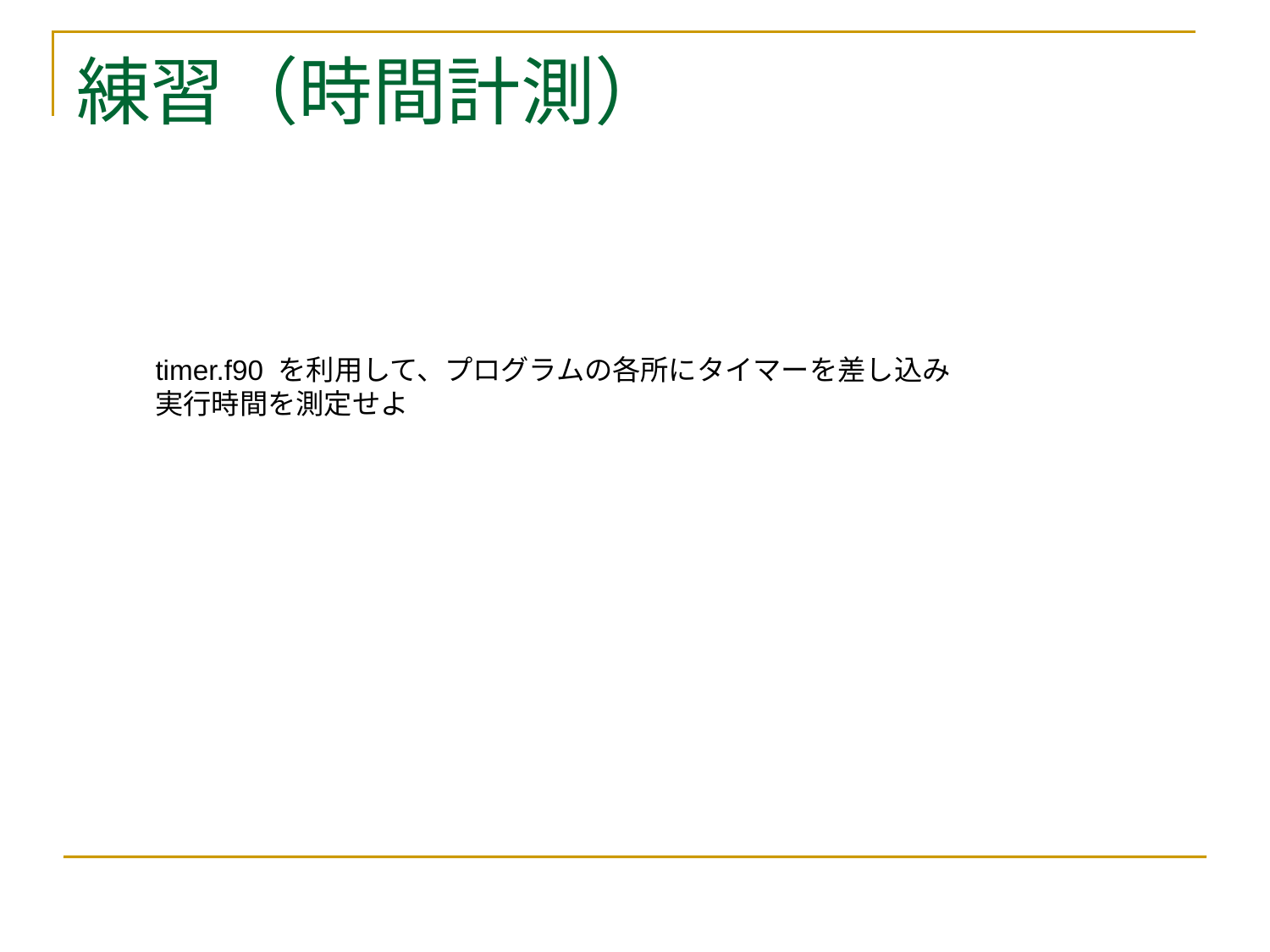

# 練習（時間計測）
timer.f90 を利用して、プログラムの各所にタイマーを差し込み
実行時間を測定せよ